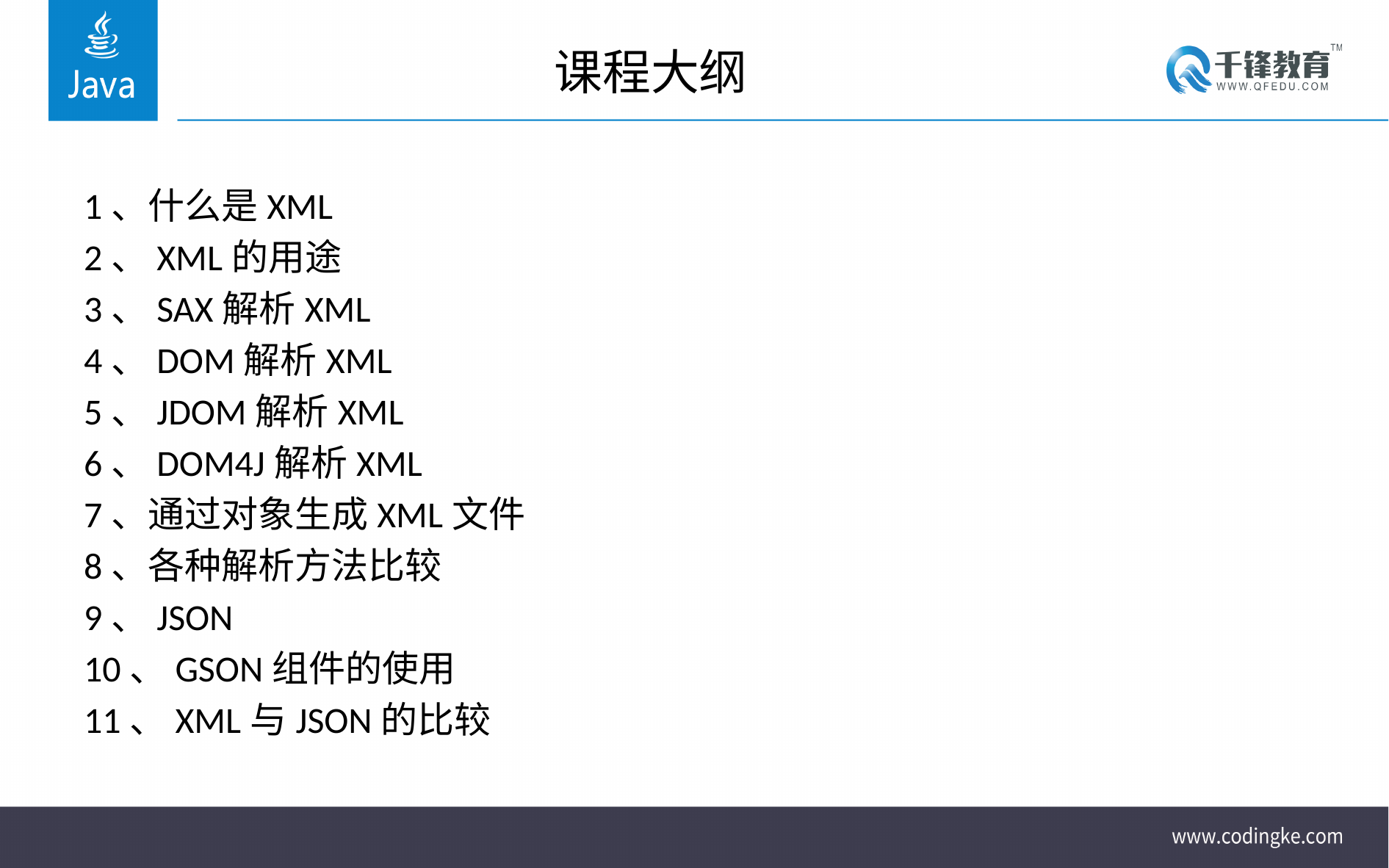

# 课程大纲
1、什么是XML
2、XML的用途
3、SAX解析XML
4、DOM解析XML
5、JDOM解析XML
6、DOM4J解析XML
7、通过对象生成XML文件
8、各种解析方法比较
9、JSON
10、GSON组件的使用
11、XML与JSON的比较